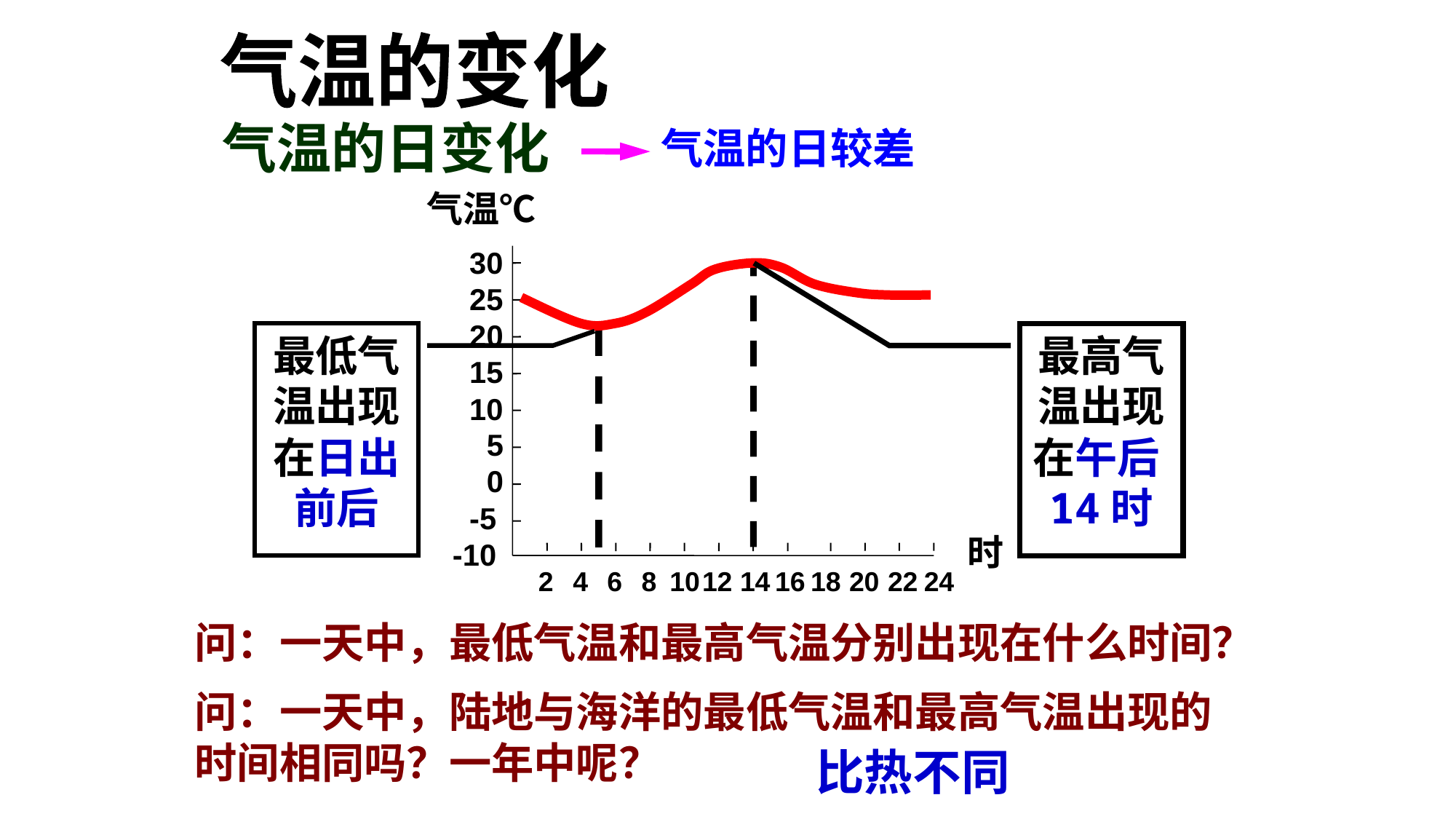

气温的变化
气温的日变化
气温的日较差

气温℃
30
25
20
15
10
5
0
-5
-10

时
2
4
6
8
10
12
14
16
18
20
22
24

最低气温出现在日出前后

最高气温出现在午后14时

问：一天中，最低气温和最高气温分别出现在什么时间？
问：一天中，陆地与海洋的最低气温和最高气温出现的时间相同吗？一年中呢？
比热不同